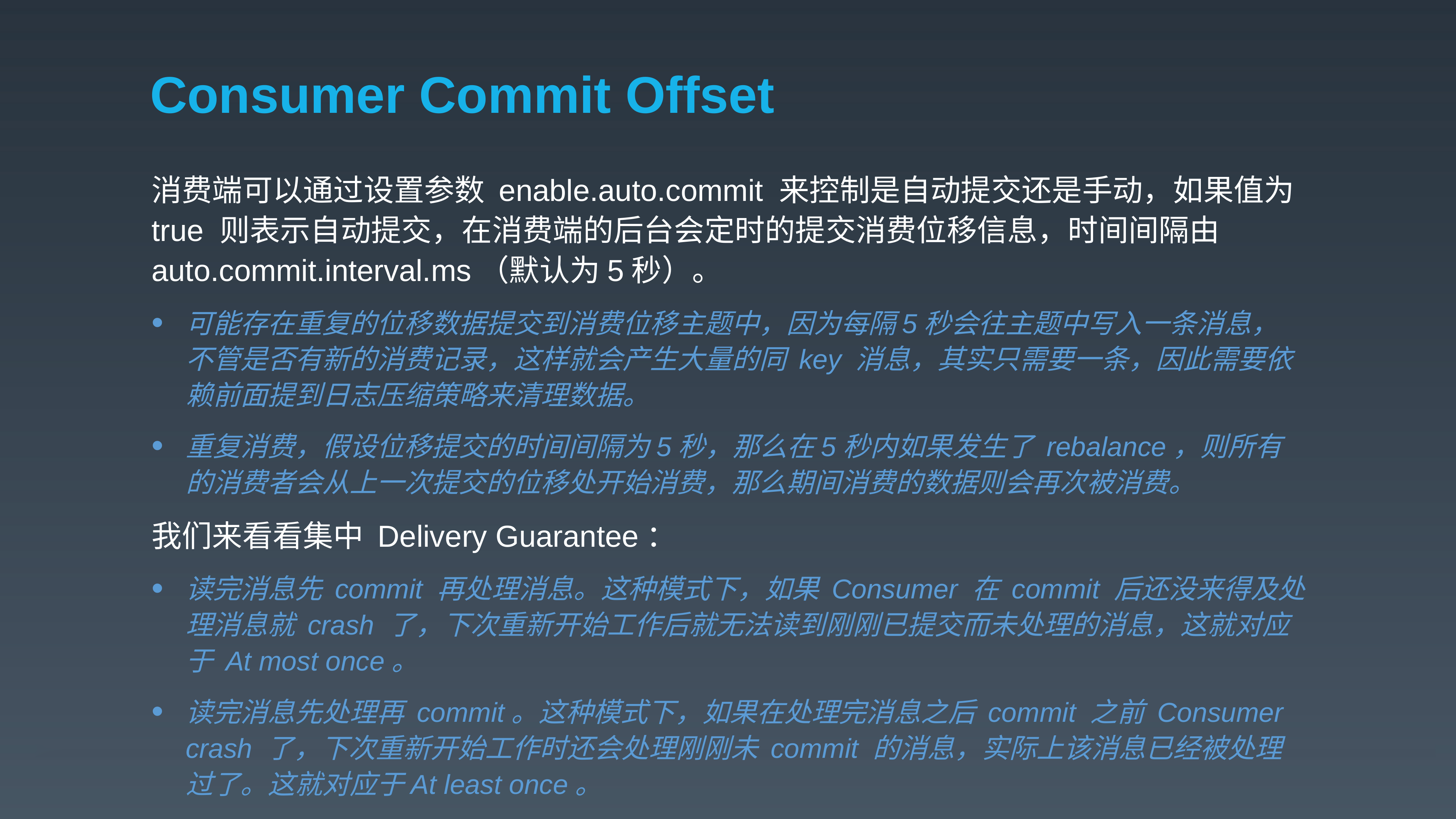

# Consumer Commit Offset
消费端可以通过设置参数 enable.auto.commit 来控制是自动提交还是手动，如果值为 true 则表示自动提交，在消费端的后台会定时的提交消费位移信息，时间间隔由 auto.commit.interval.ms（默认为5秒）。
可能存在重复的位移数据提交到消费位移主题中，因为每隔5秒会往主题中写入一条消息，不管是否有新的消费记录，这样就会产生大量的同 key 消息，其实只需要一条，因此需要依赖前面提到日志压缩策略来清理数据。
重复消费，假设位移提交的时间间隔为5秒，那么在5秒内如果发生了 rebalance，则所有的消费者会从上一次提交的位移处开始消费，那么期间消费的数据则会再次被消费。
我们来看看集中 Delivery Guarantee：
读完消息先 commit 再处理消息。这种模式下，如果 Consumer 在 commit 后还没来得及处理消息就 crash 了，下次重新开始工作后就无法读到刚刚已提交而未处理的消息，这就对应于 At most once。
读完消息先处理再 commit。这种模式下，如果在处理完消息之后 commit 之前 Consumer crash 了，下次重新开始工作时还会处理刚刚未 commit 的消息，实际上该消息已经被处理过了。这就对应于At least once。